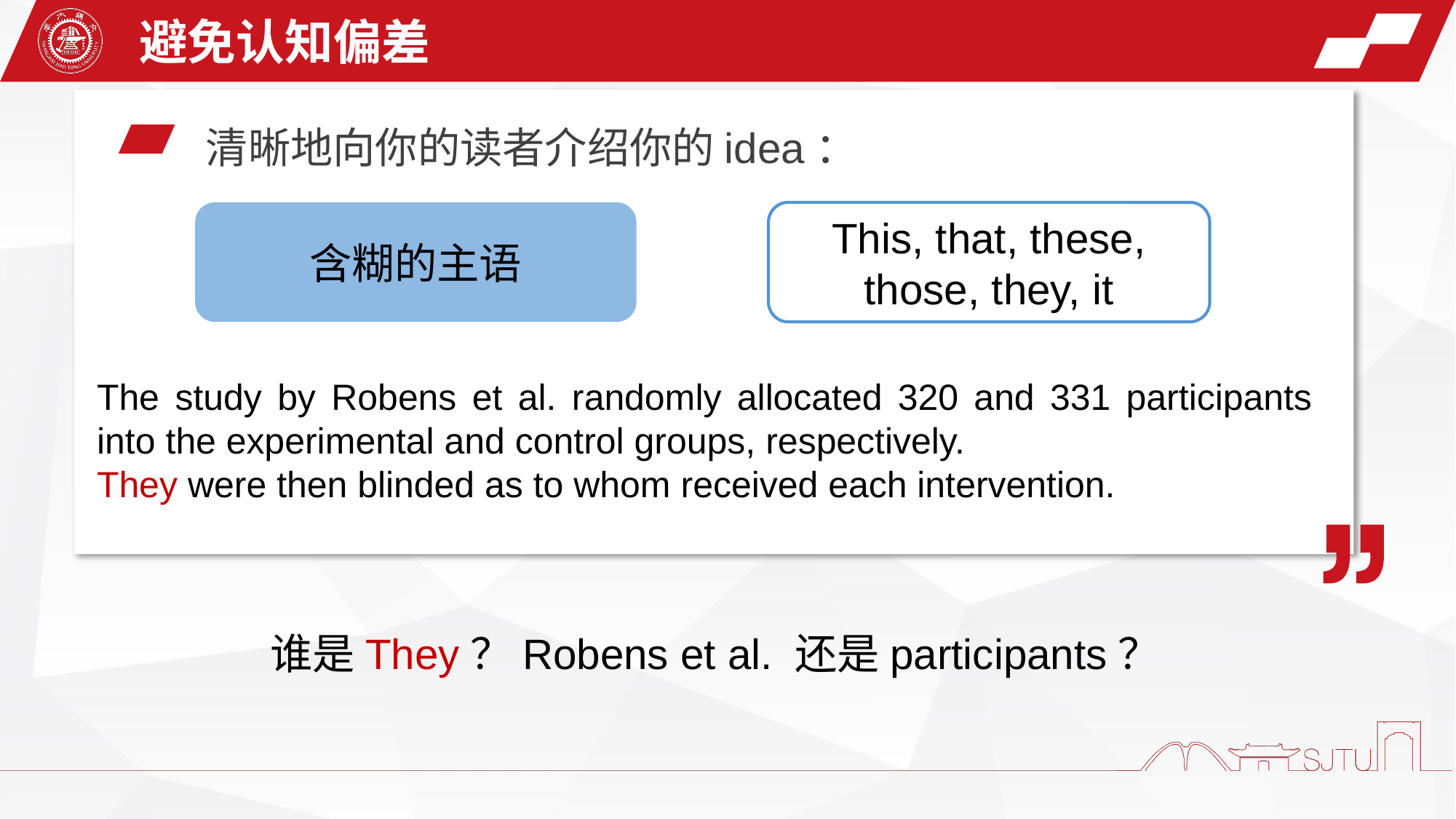

避免认知偏差

清晰地向你的读者介绍你的idea：

含糊的主语
This, that, these, those, they, it
The study by Robens et al. randomly allocated 320 and 331 participants into the experimental and control groups, respectively.
They were then blinded as to whom received each intervention.

谁是They？Robens et al. 还是participants？